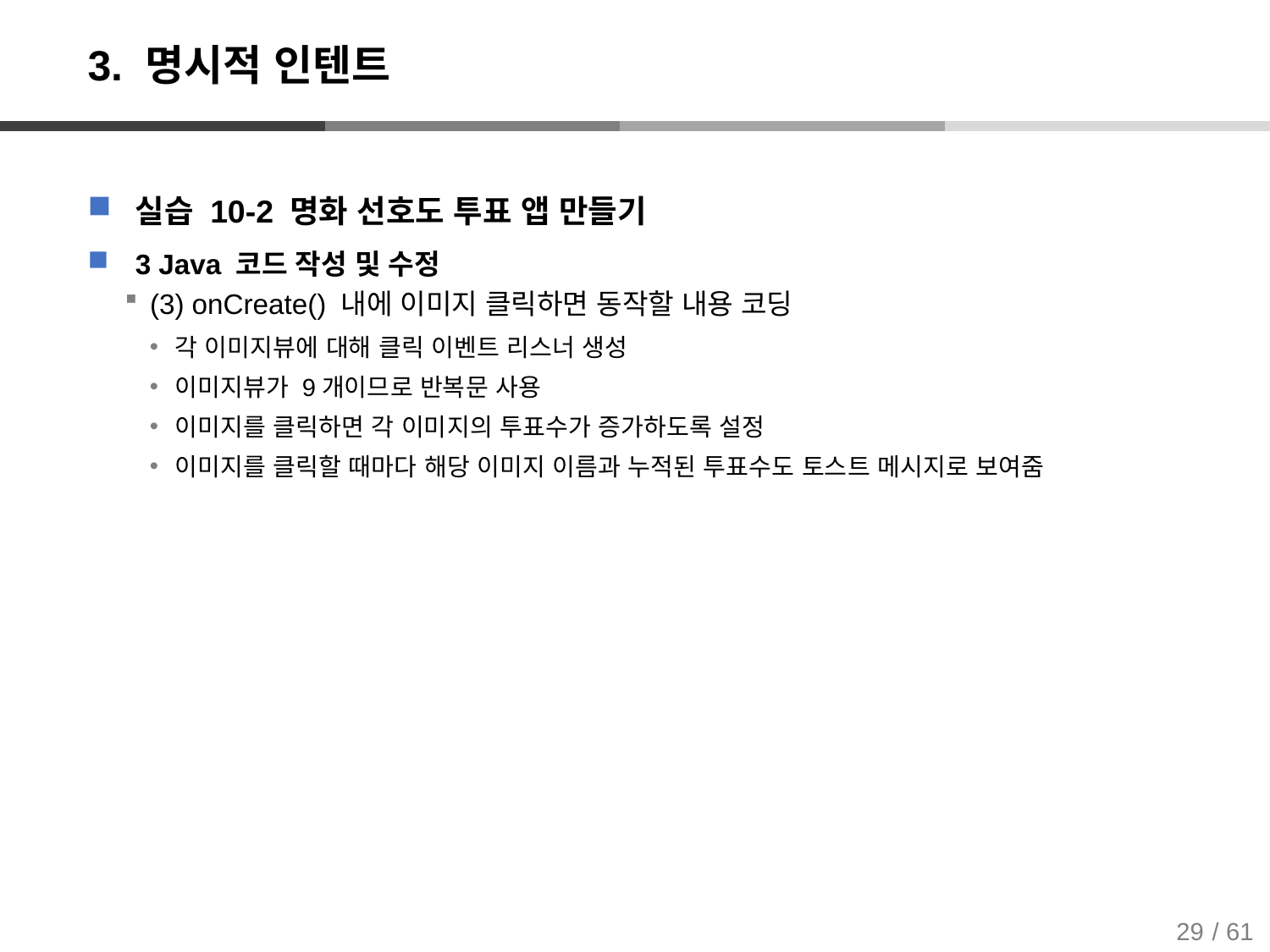

# 3. 명시적 인텐트
실습 10-2 명화 선호도 투표 앱 만들기
3 Java 코드 작성 및 수정
(3) onCreate() 내에 이미지 클릭하면 동작할 내용 코딩
각 이미지뷰에 대해 클릭 이벤트 리스너 생성
이미지뷰가 9개이므로 반복문 사용
이미지를 클릭하면 각 이미지의 투표수가 증가하도록 설정
이미지를 클릭할 때마다 해당 이미지 이름과 누적된 투표수도 토스트 메시지로 보여줌